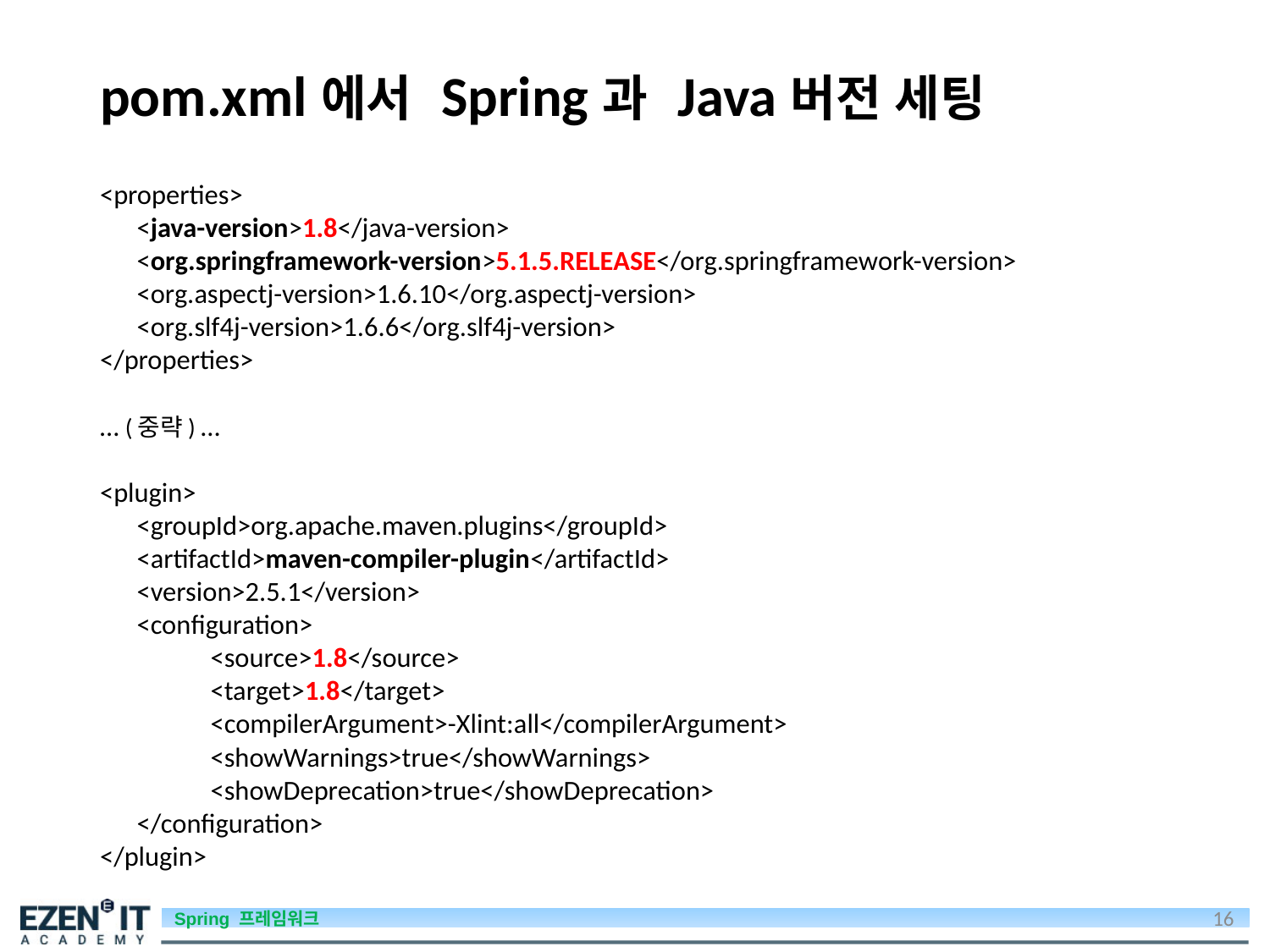

# pom.xml에서 Spring과 Java버전 세팅
<properties>
      <java-version>1.8</java-version>
      <org.springframework-version>5.1.5.RELEASE</org.springframework-version>
      <org.aspectj-version>1.6.10</org.aspectj-version>
      <org.slf4j-version>1.6.6</org.slf4j-version>
</properties>

… (중략) …

<plugin>
      <groupId>org.apache.maven.plugins</groupId>
      <artifactId>maven-compiler-plugin</artifactId>
      <version>2.5.1</version>
      <configuration>
	<source>1.8</source>
	<target>1.8</target>
	<compilerArgument>-Xlint:all</compilerArgument>
	<showWarnings>true</showWarnings>
	<showDeprecation>true</showDeprecation>
      </configuration>
</plugin>
16